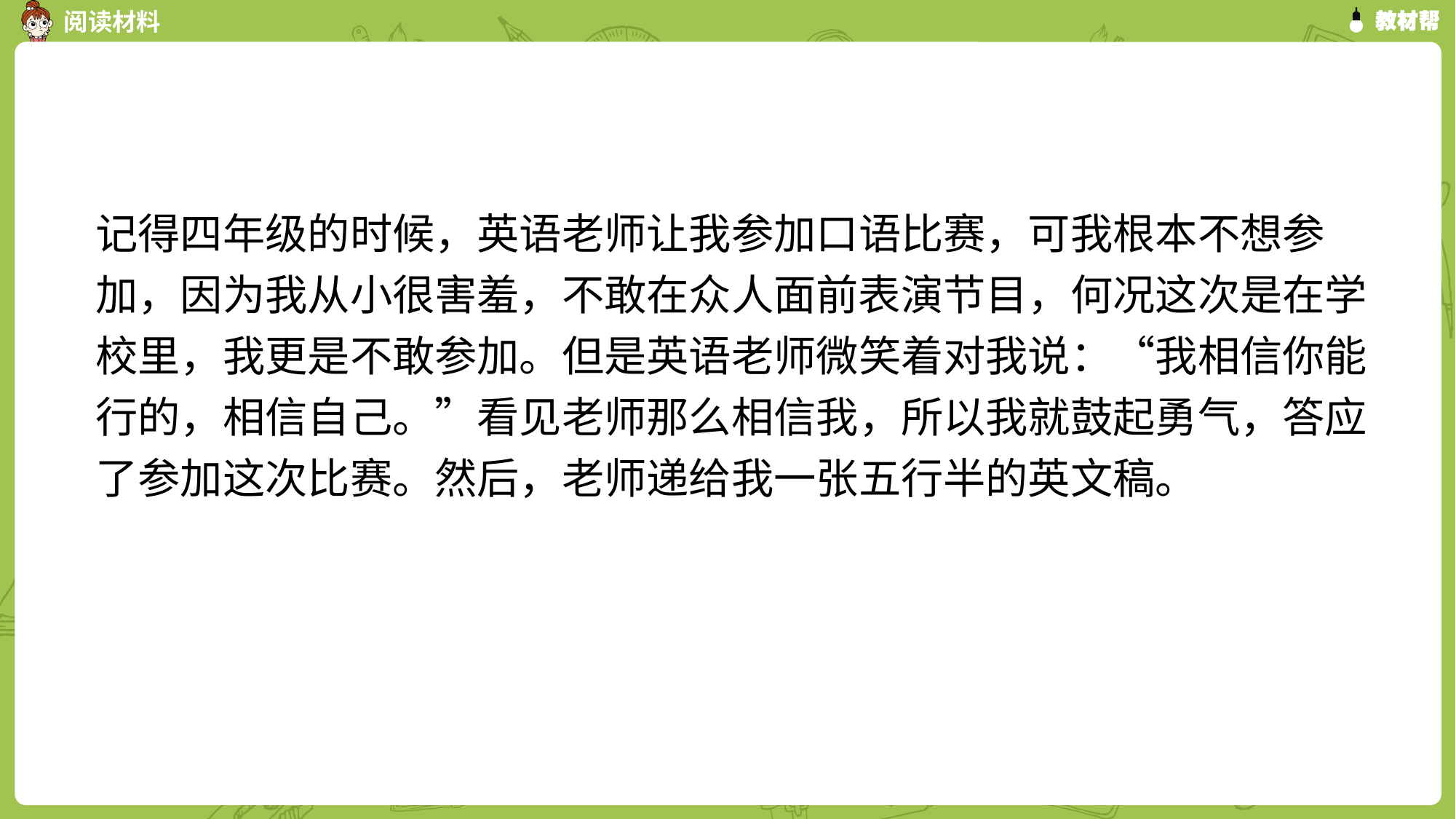

记得四年级的时候，英语老师让我参加口语比赛，可我根本不想参加，因为我从小很害羞，不敢在众人面前表演节目，何况这次是在学校里，我更是不敢参加。但是英语老师微笑着对我说：“我相信你能行的，相信自己。”看见老师那么相信我，所以我就鼓起勇气，答应了参加这次比赛。然后，老师递给我一张五行半的英文稿。